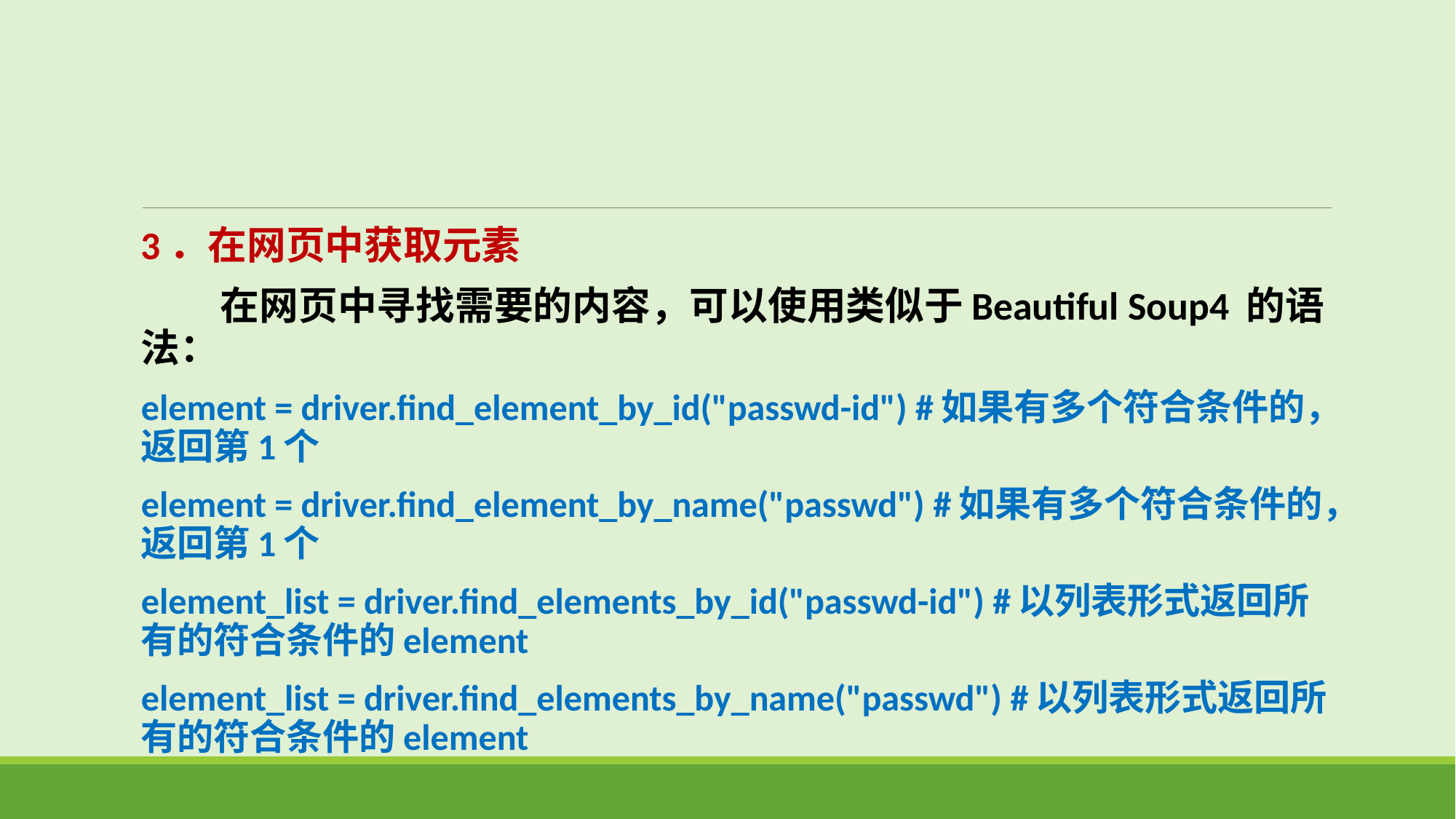

3．在网页中获取元素
        在网页中寻找需要的内容，可以使用类似于Beautiful Soup4 的语法：
element = driver.find_element_by_id("passwd-id") #如果有多个符合条件的，返回第1个
element = driver.find_element_by_name("passwd") #如果有多个符合条件的，返回第1个
element_list = driver.find_elements_by_id("passwd-id") #以列表形式返回所有的符合条件的element
element_list = driver.find_elements_by_name("passwd") #以列表形式返回所有的符合条件的element